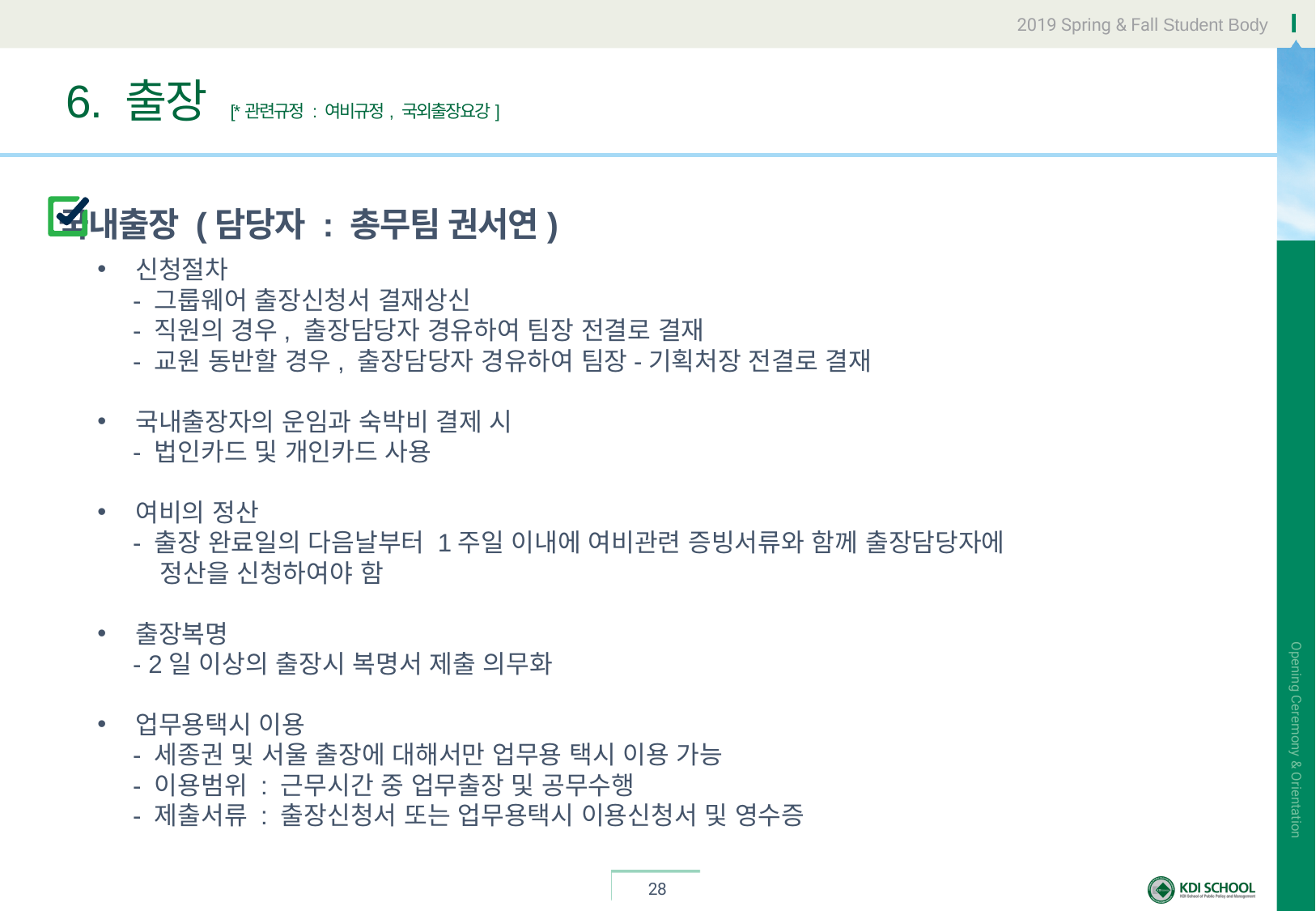

# 6. 출장 [*관련규정 : 여비규정, 국외출장요강]
국내출장 (담당자 : 총무팀 권서연)

신청절차
     - 그룹웨어 출장신청서 결재상신
     - 직원의 경우, 출장담당자 경유하여 팀장 전결로 결재
     - 교원 동반할 경우, 출장담당자 경유하여 팀장-기획처장 전결로 결재

국내출장자의 운임과 숙박비 결제 시
     - 법인카드 및 개인카드 사용

여비의 정산
     - 출장 완료일의 다음날부터 1주일 이내에 여비관련 증빙서류와 함께 출장담당자에
        정산을 신청하여야 함

출장복명
     - 2일 이상의 출장시 복명서 제출 의무화

업무용택시 이용
     - 세종권 및 서울 출장에 대해서만 업무용 택시 이용 가능
     - 이용범위 : 근무시간 중 업무출장 및 공무수행
     - 제출서류 : 출장신청서 또는 업무용택시 이용신청서 및 영수증